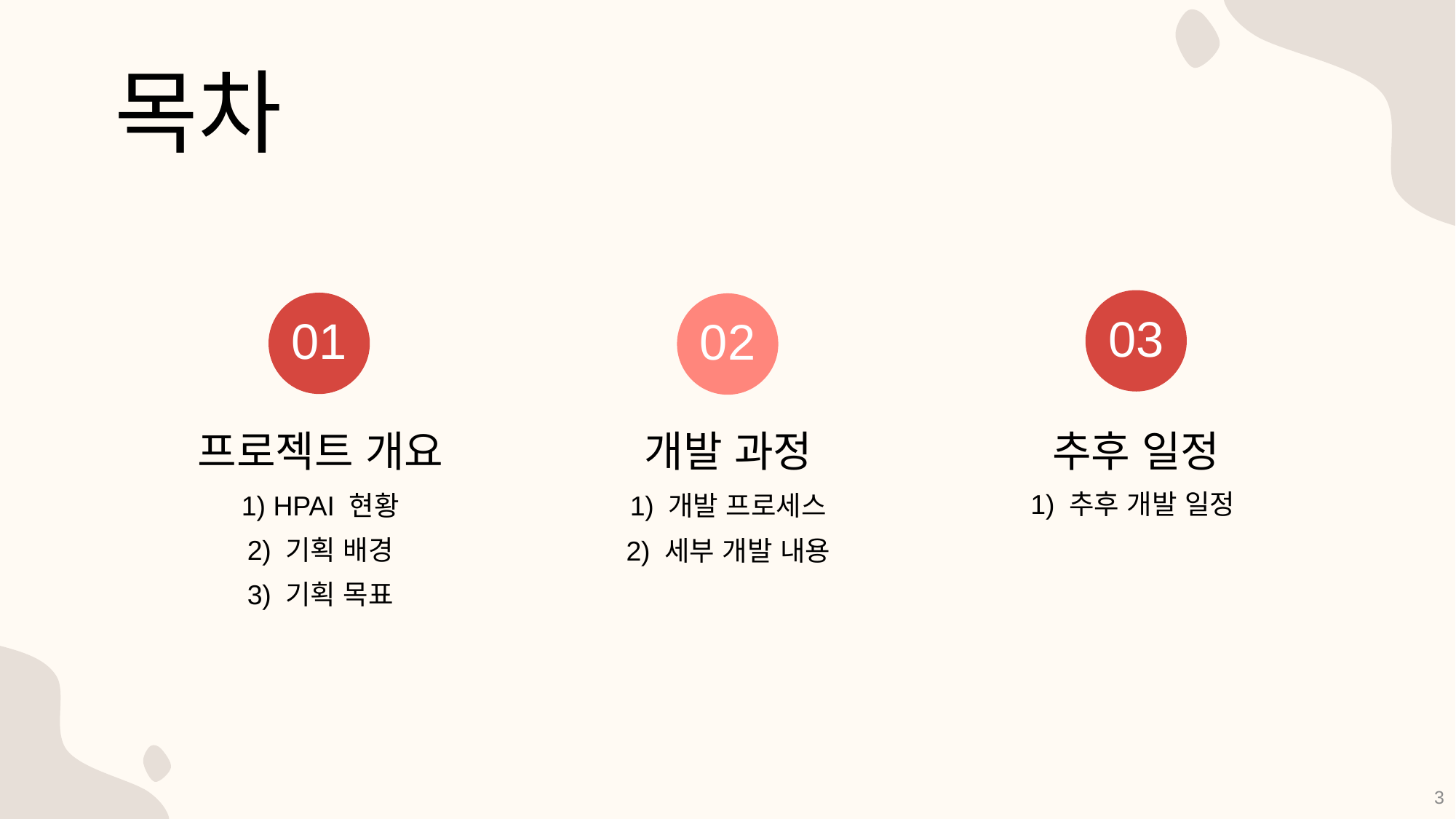

목차

03

01

02
프로젝트 개요
1) HPAI 현황
2) 기획 배경
3) 기획 목표
개발 과정
1) 개발 프로세스
2) 세부 개발 내용
추후 일정
1) 추후 개발 일정

3